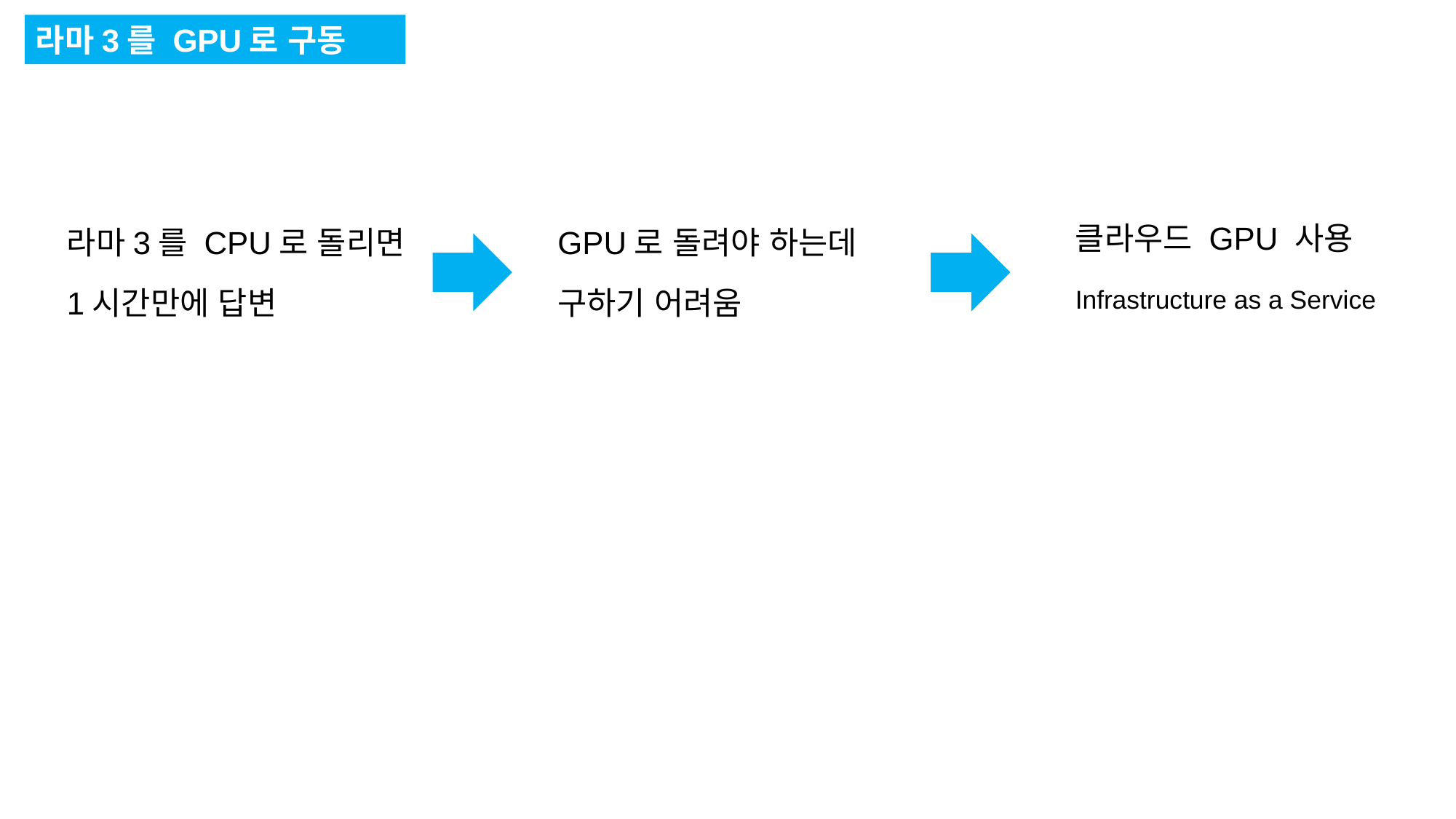

라마3를 GPU로 구동
클라우드 GPU 사용

Infrastructure as a Service
라마3를 CPU로 돌리면

1시간만에 답변
GPU로 돌려야 하는데

구하기 어려움